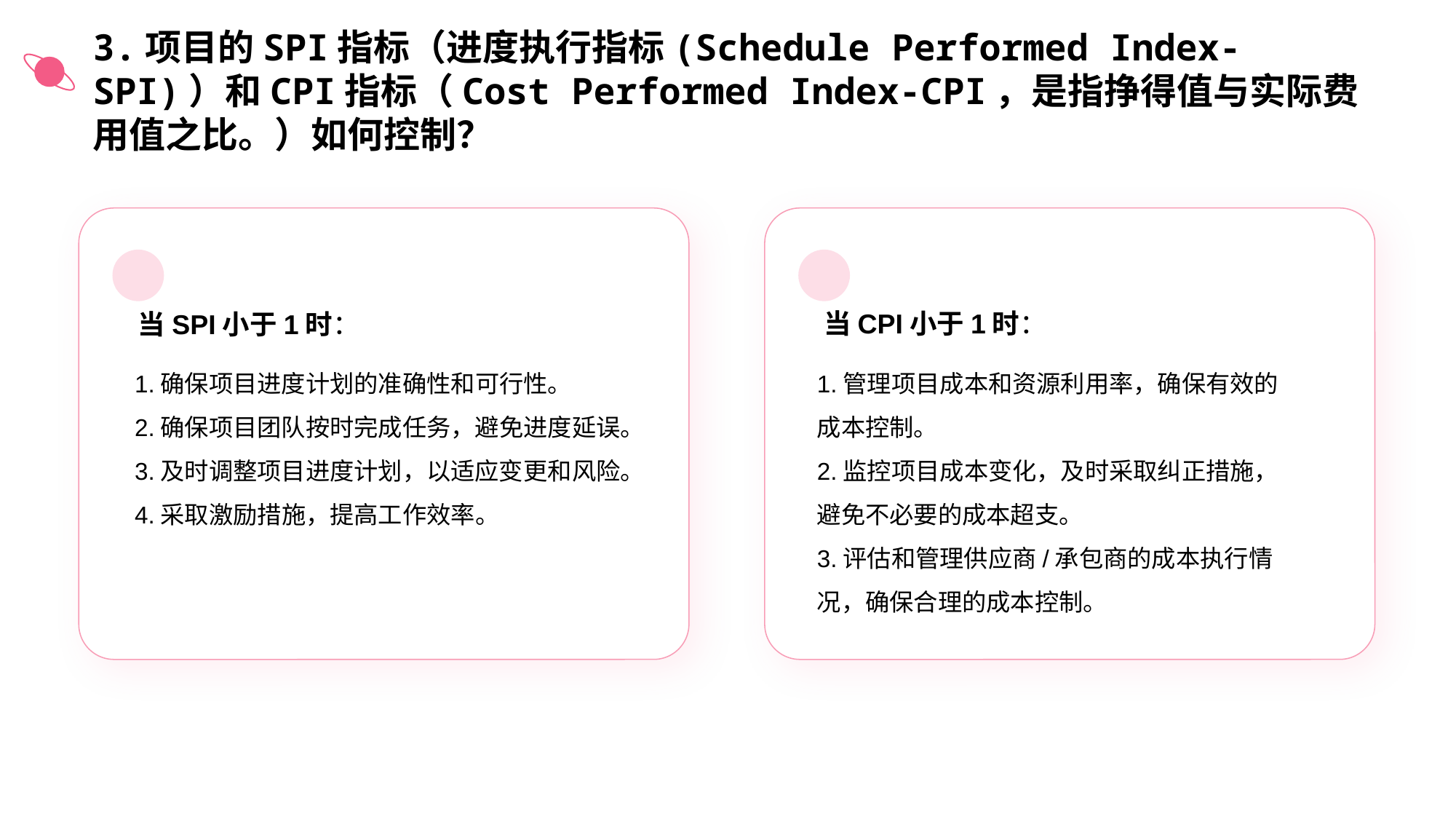

3.项目的SPI指标（进度执行指标(Schedule Performed Index-SPI)）和CPI指标（Cost Performed Index-CPI，是指挣得值与实际费用值之比。）如何控制？

当CPI小于1时：
当SPI小于1时：
1.确保项目进度计划的准确性和可行性。
2.确保项目团队按时完成任务，避免进度延误。
3.及时调整项目进度计划，以适应变更和风险。
4.采取激励措施，提高工作效率。
1.管理项目成本和资源利用率，确保有效的成本控制。
2.监控项目成本变化，及时采取纠正措施，避免不必要的成本超支。
3.评估和管理供应商/承包商的成本执行情况，确保合理的成本控制。